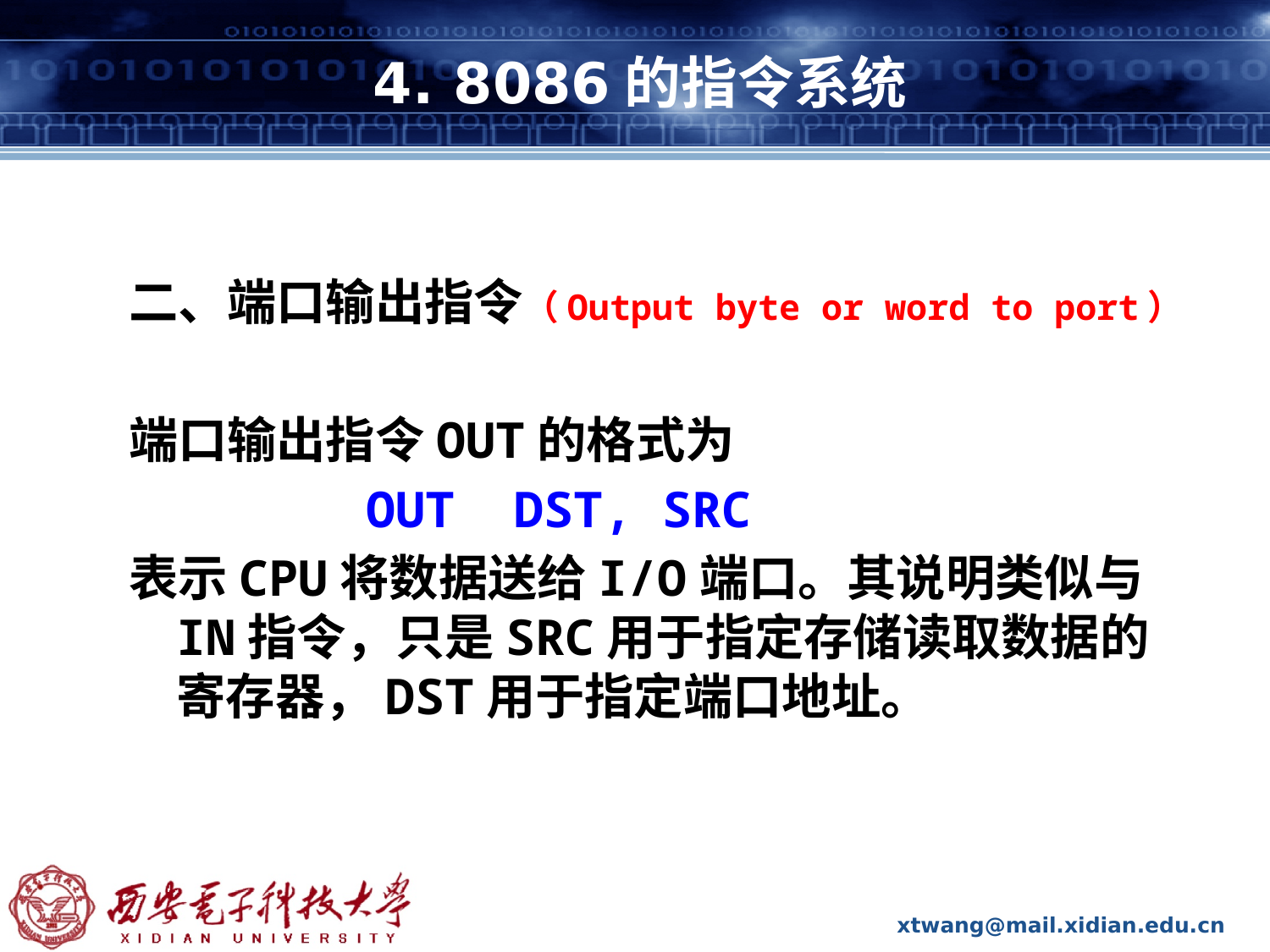

# 4. 8086的指令系统
二、端口输出指令（Output byte or word to port）

端口输出指令OUT的格式为
        OUT  DST, SRC
表示CPU将数据送给I/O端口。其说明类似与IN指令，只是SRC用于指定存储读取数据的寄存器，DST用于指定端口地址。